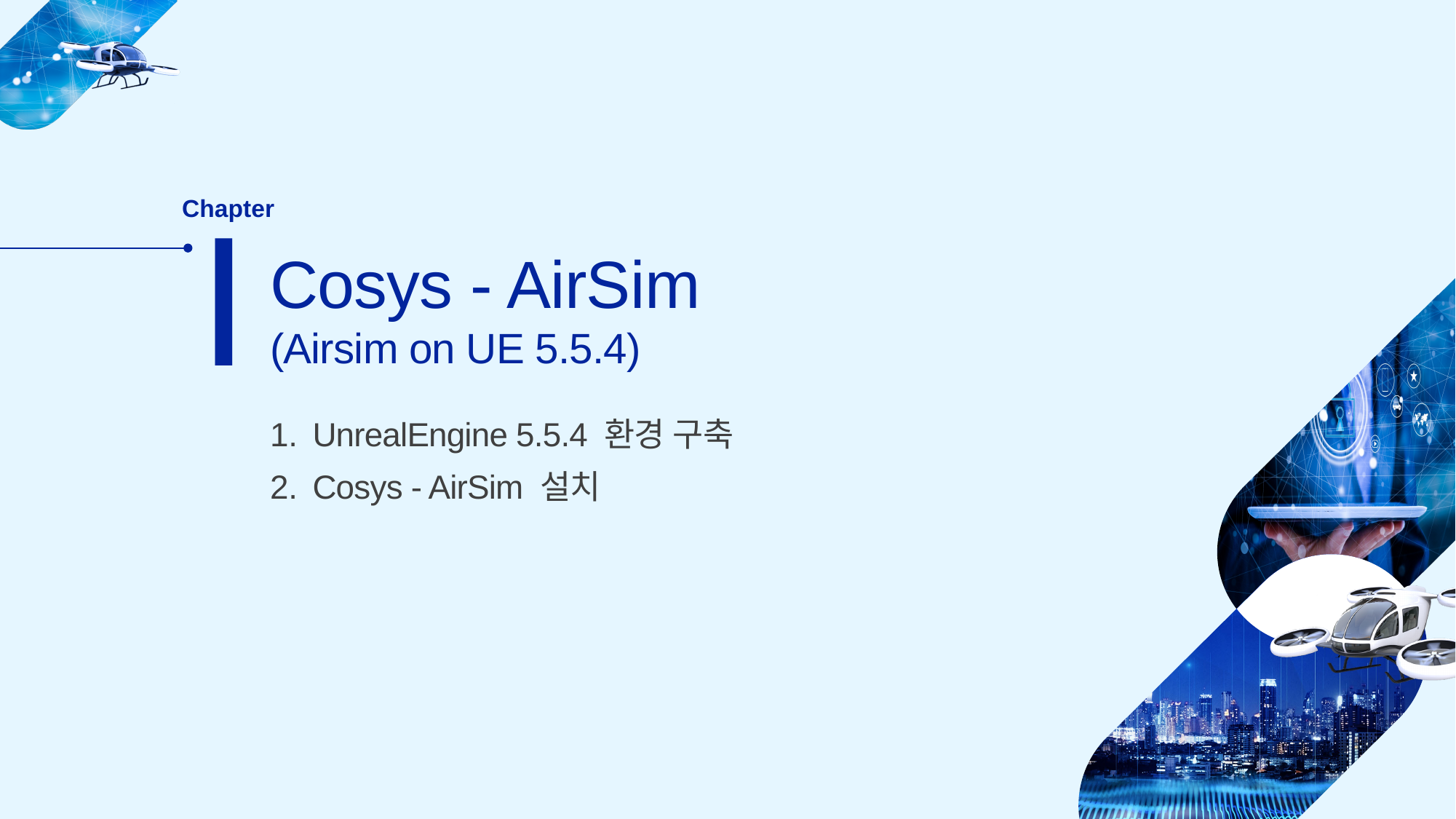

Ⅰ
Chapter
Cosys - AirSim
(Airsim on UE 5.5.4)
UnrealEngine 5.5.4 환경 구축
Cosys - AirSim 설치